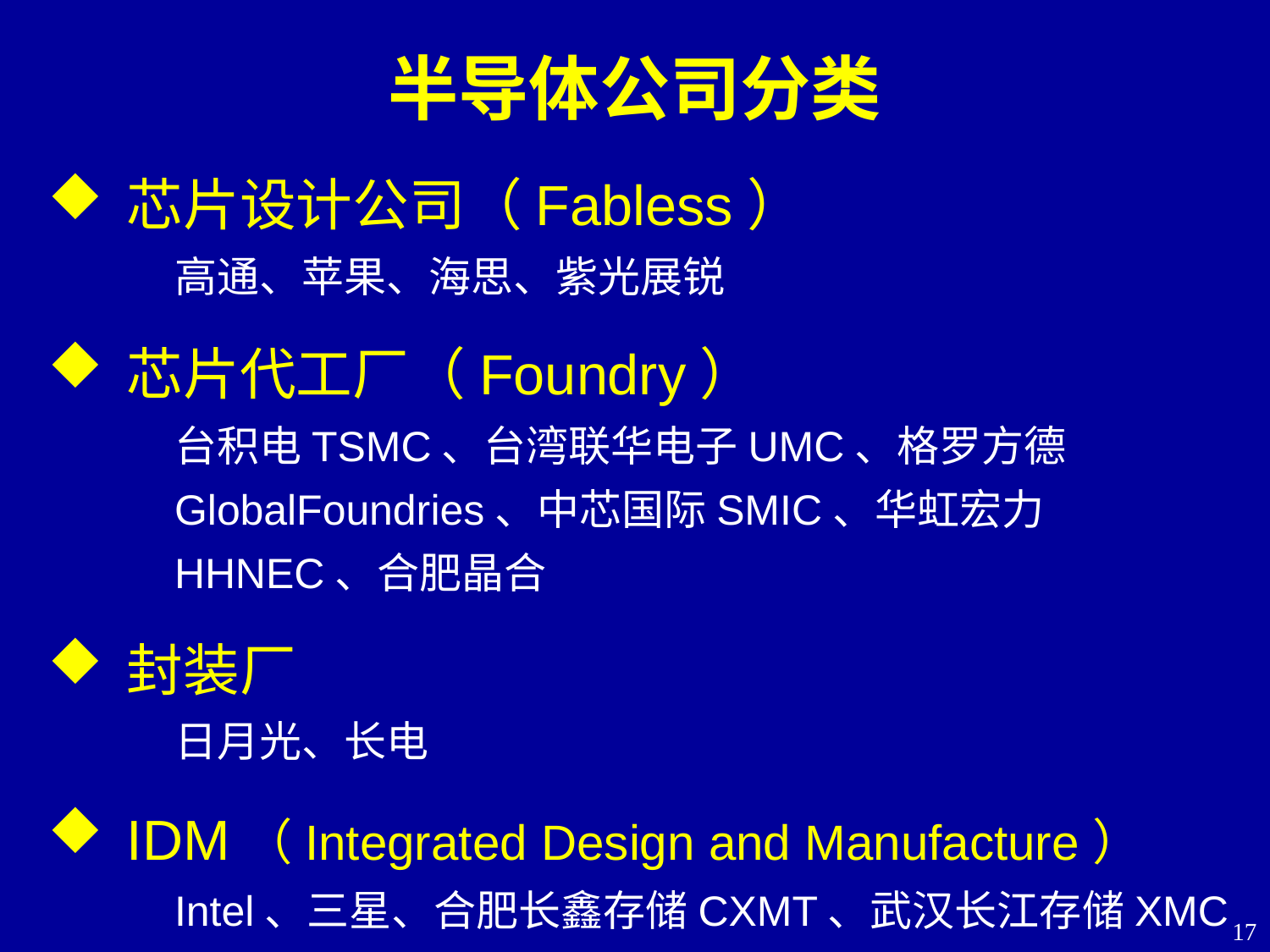

半导体公司分类
芯片设计公司（Fabless）
高通、苹果、海思、紫光展锐
芯片代工厂（Foundry）
台积电TSMC、台湾联华电子UMC、格罗方德GlobalFoundries、中芯国际SMIC、华虹宏力HHNEC、合肥晶合
封装厂
日月光、长电
IDM（Integrated Design and Manufacture）
Intel、三星、合肥长鑫存储CXMT、武汉长江存储XMC
17